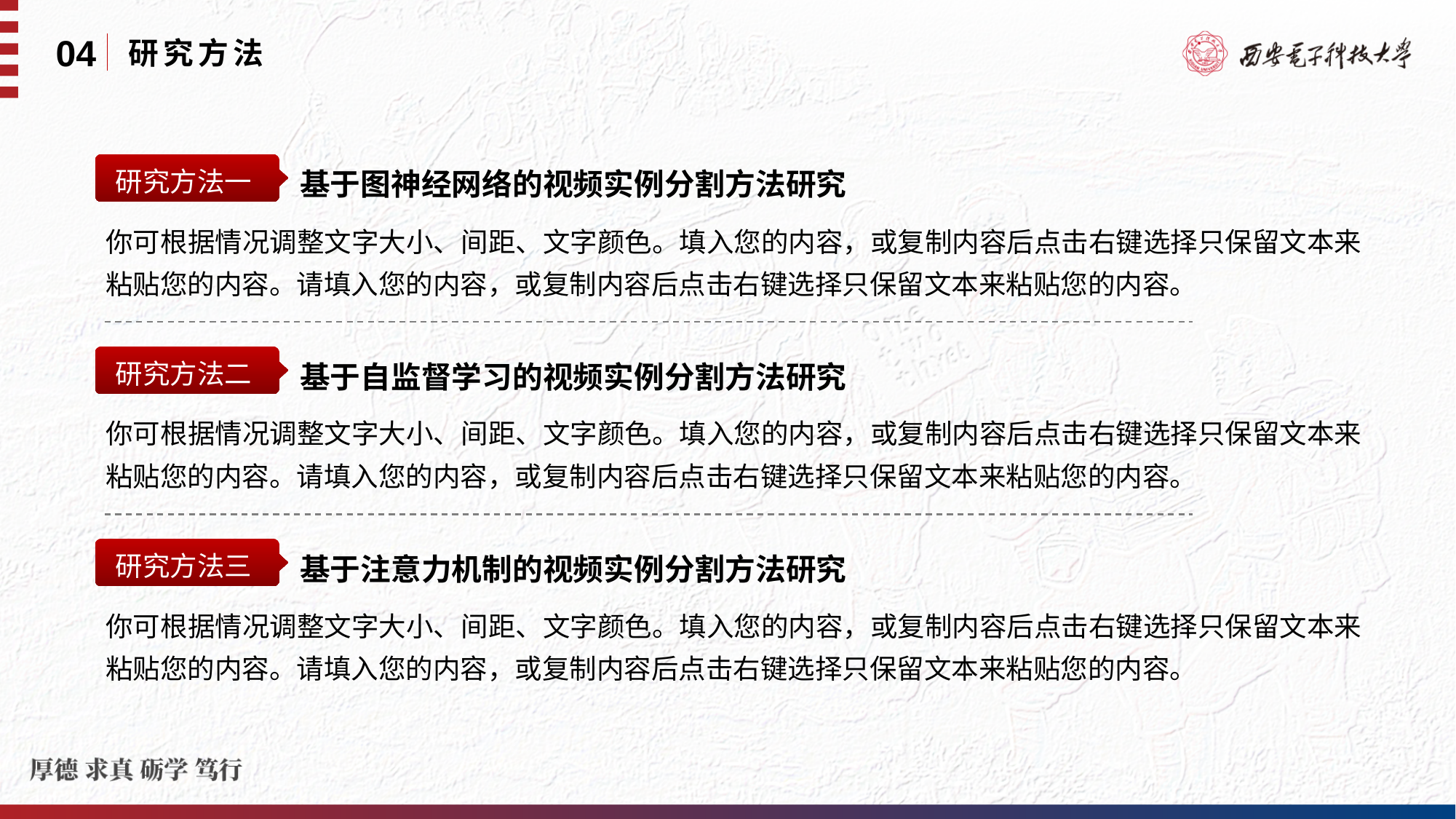

04
研究方法

研究方法一
基于图神经网络的视频实例分割方法研究
你可根据情况调整文字大小、间距、文字颜色。填入您的内容，或复制内容后点击右键选择只保留文本来粘贴您的内容。请填入您的内容，或复制内容后点击右键选择只保留文本来粘贴您的内容。

研究方法二
基于自监督学习的视频实例分割方法研究
你可根据情况调整文字大小、间距、文字颜色。填入您的内容，或复制内容后点击右键选择只保留文本来粘贴您的内容。请填入您的内容，或复制内容后点击右键选择只保留文本来粘贴您的内容。

研究方法三
基于注意力机制的视频实例分割方法研究
你可根据情况调整文字大小、间距、文字颜色。填入您的内容，或复制内容后点击右键选择只保留文本来粘贴您的内容。请填入您的内容，或复制内容后点击右键选择只保留文本来粘贴您的内容。